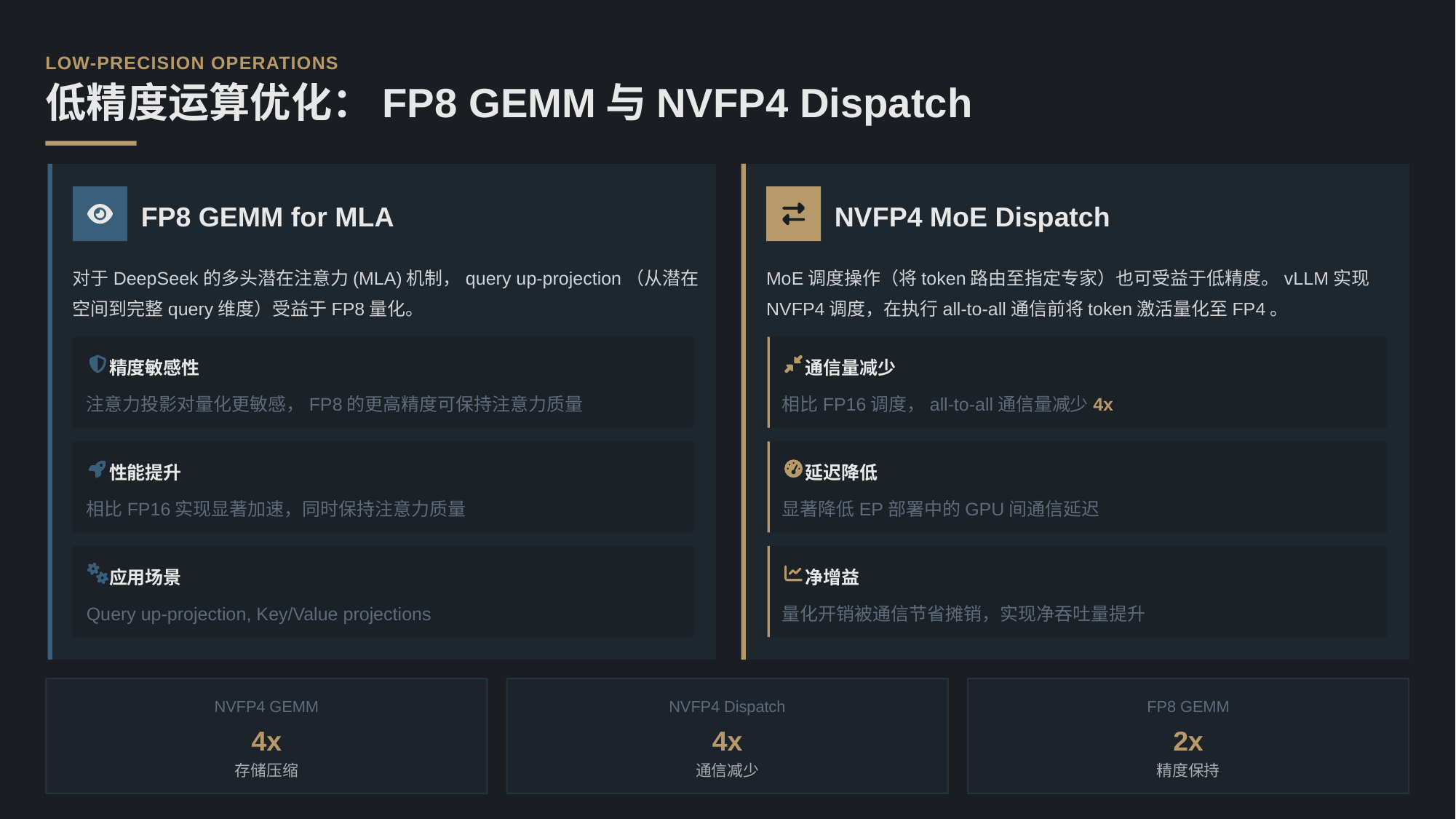

LOW-PRECISION OPERATIONS
低精度运算优化：FP8 GEMM与NVFP4 Dispatch

FP8 GEMM for MLA
NVFP4 MoE Dispatch

对于DeepSeek的多头潜在注意力(MLA)机制，query up-projection（从潜在空间到完整query维度）受益于FP8量化。
MoE调度操作（将token路由至指定专家）也可受益于低精度。vLLM实现NVFP4调度，在执行all-to-all通信前将token激活量化至FP4。

精度敏感性
通信量减少

注意力投影对量化更敏感，FP8的更高精度可保持注意力质量
相比FP16调度，all-to-all通信量减少4x

性能提升
延迟降低

相比FP16实现显著加速，同时保持注意力质量
显著降低EP部署中的GPU间通信延迟

应用场景
净增益

Query up-projection, Key/Value projections
量化开销被通信节省摊销，实现净吞吐量提升

NVFP4 GEMM
NVFP4 Dispatch
FP8 GEMM
4x
4x
2x
存储压缩
通信减少
精度保持